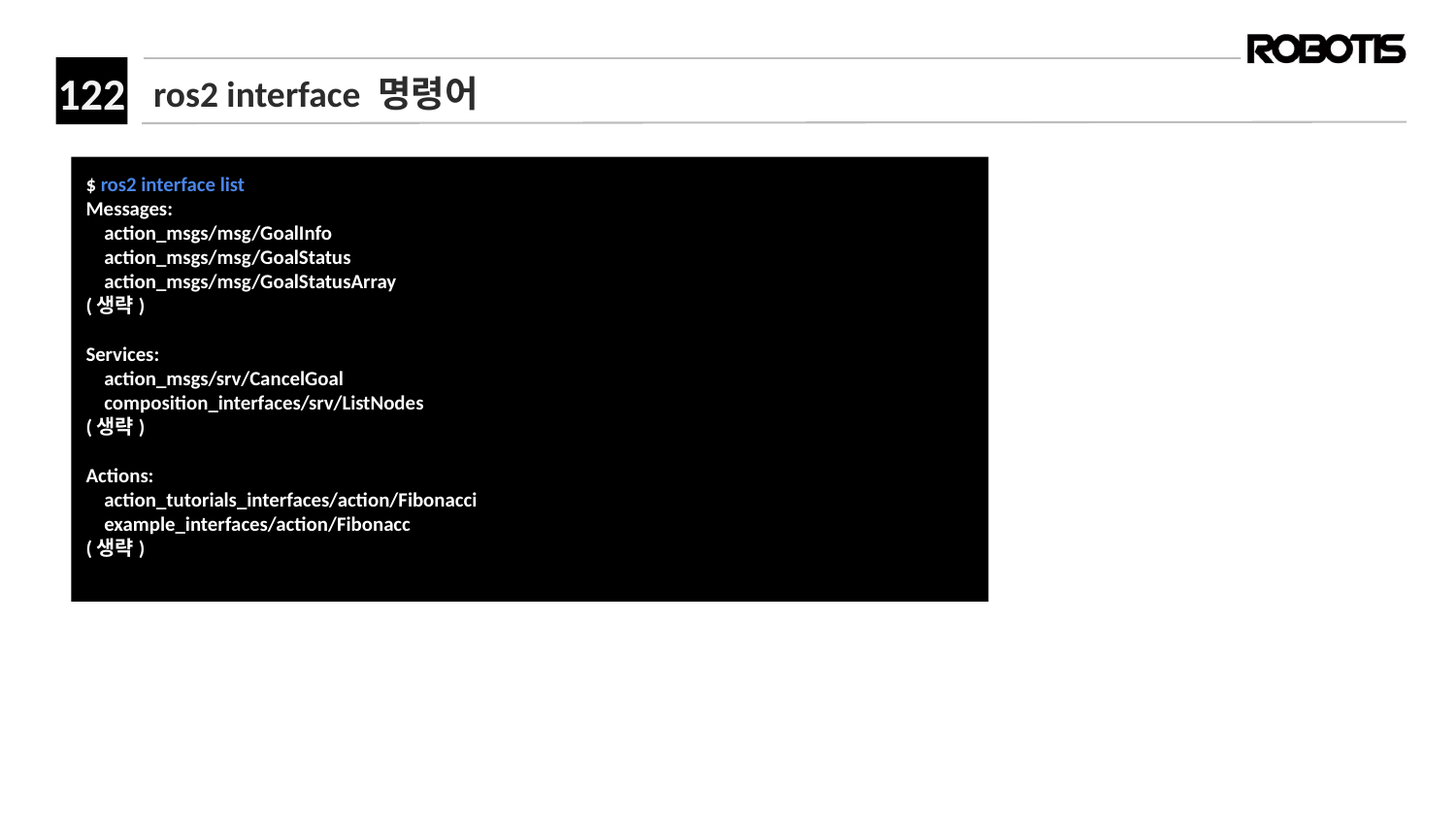

# ros2 interface 명령어
﻿$ ros2 interface list
Messages:
    action_msgs/msg/GoalInfo
    action_msgs/msg/GoalStatus
    action_msgs/msg/GoalStatusArray
(생략)

Services:
    action_msgs/srv/CancelGoal
    composition_interfaces/srv/ListNodes
(생략)

Actions:
    action_tutorials_interfaces/action/Fibonacci
    example_interfaces/action/Fibonacc
(생략)